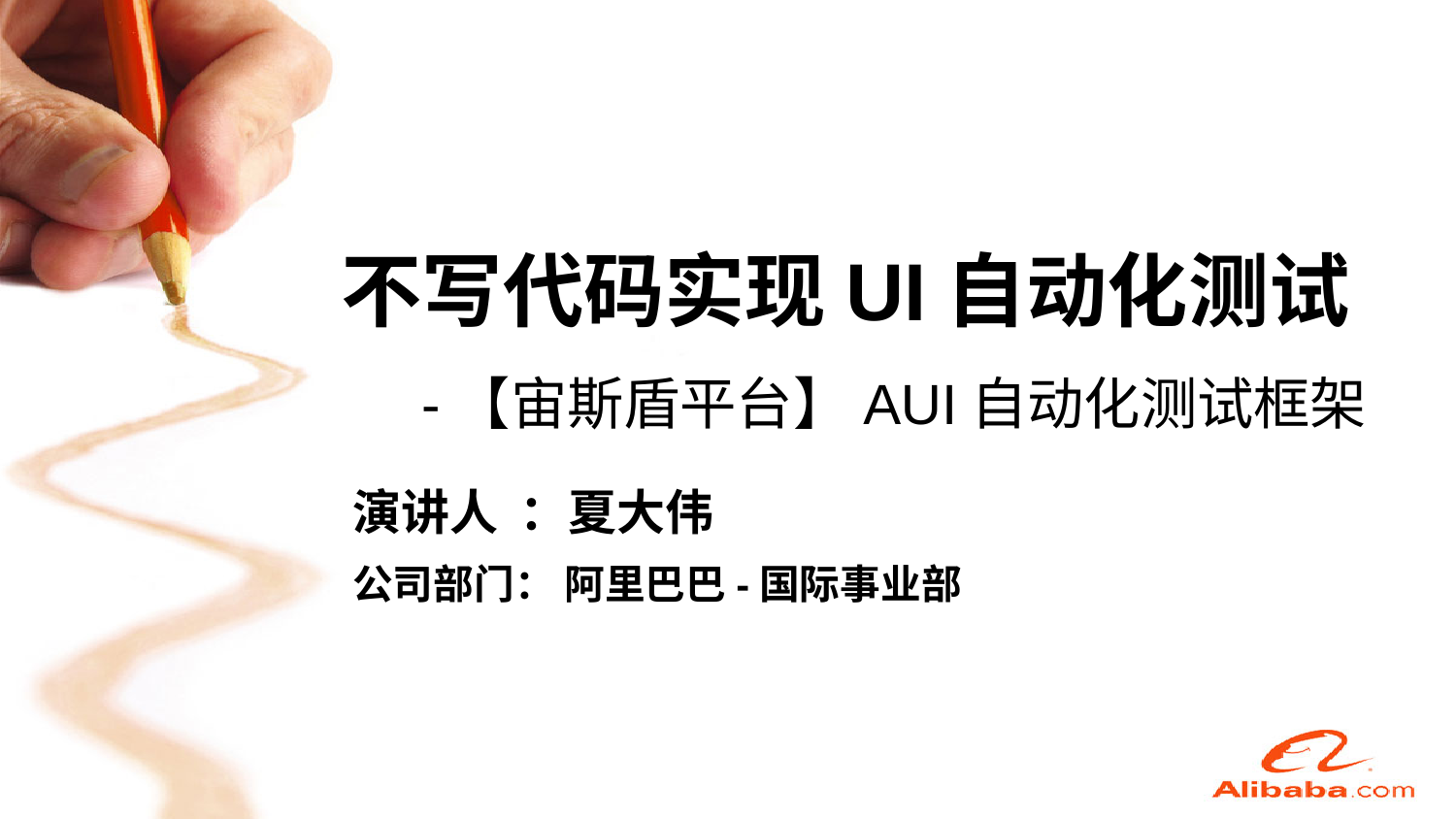

不写代码实现UI自动化测试
# -【宙斯盾平台】AUI自动化测试框架
演讲人  ：夏大伟
公司部门： 阿里巴巴-国际事业部